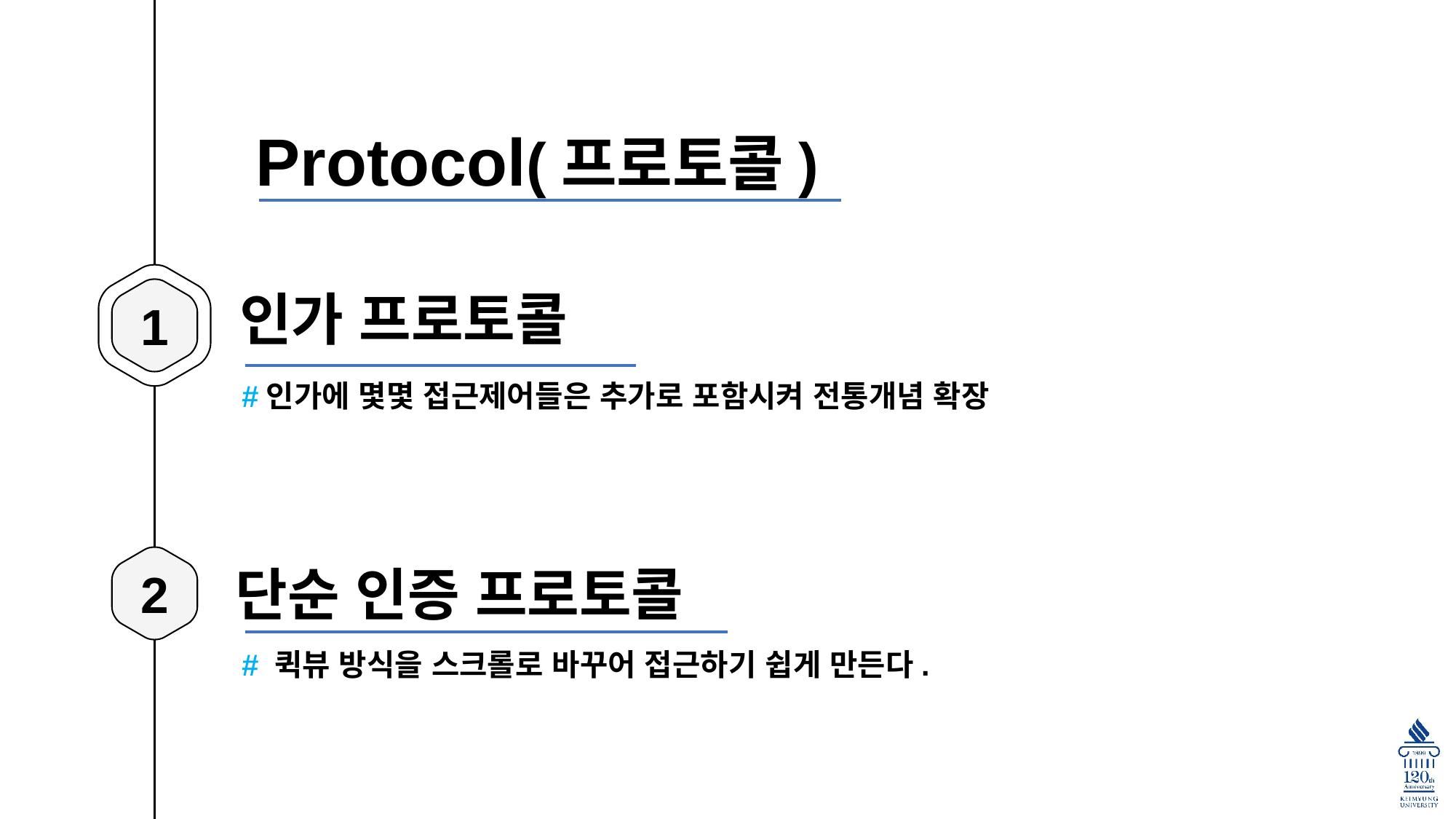

Protocol(프로토콜)

1
인가 프로토콜
#인가에 몇몇 접근제어들은 추가로 포함시켜 전통개념 확장
2
단순 인증 프로토콜
# 퀵뷰 방식을 스크롤로 바꾸어 접근하기 쉽게 만든다.